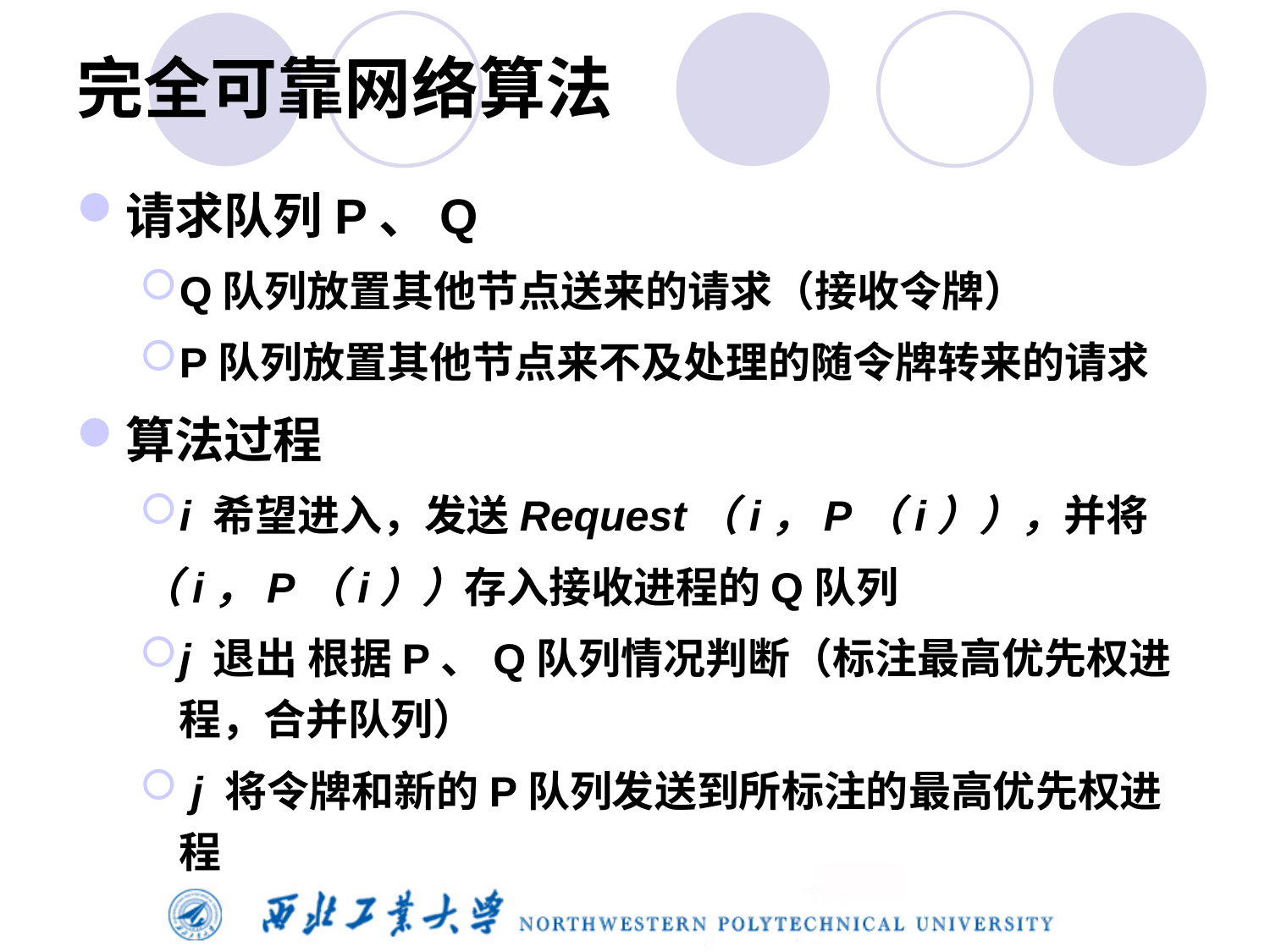

# 完全可靠网络算法
请求队列P、Q
Q队列放置其他节点送来的请求（接收令牌）
P队列放置其他节点来不及处理的随令牌转来的请求
算法过程
i 希望进入，发送Request（i，P（i）），并将
（i，P（i））存入接收进程的Q队列
j 退出 根据P、Q队列情况判断（标注最高优先权进程，合并队列）
 j 将令牌和新的P队列发送到所标注的最高优先权进程